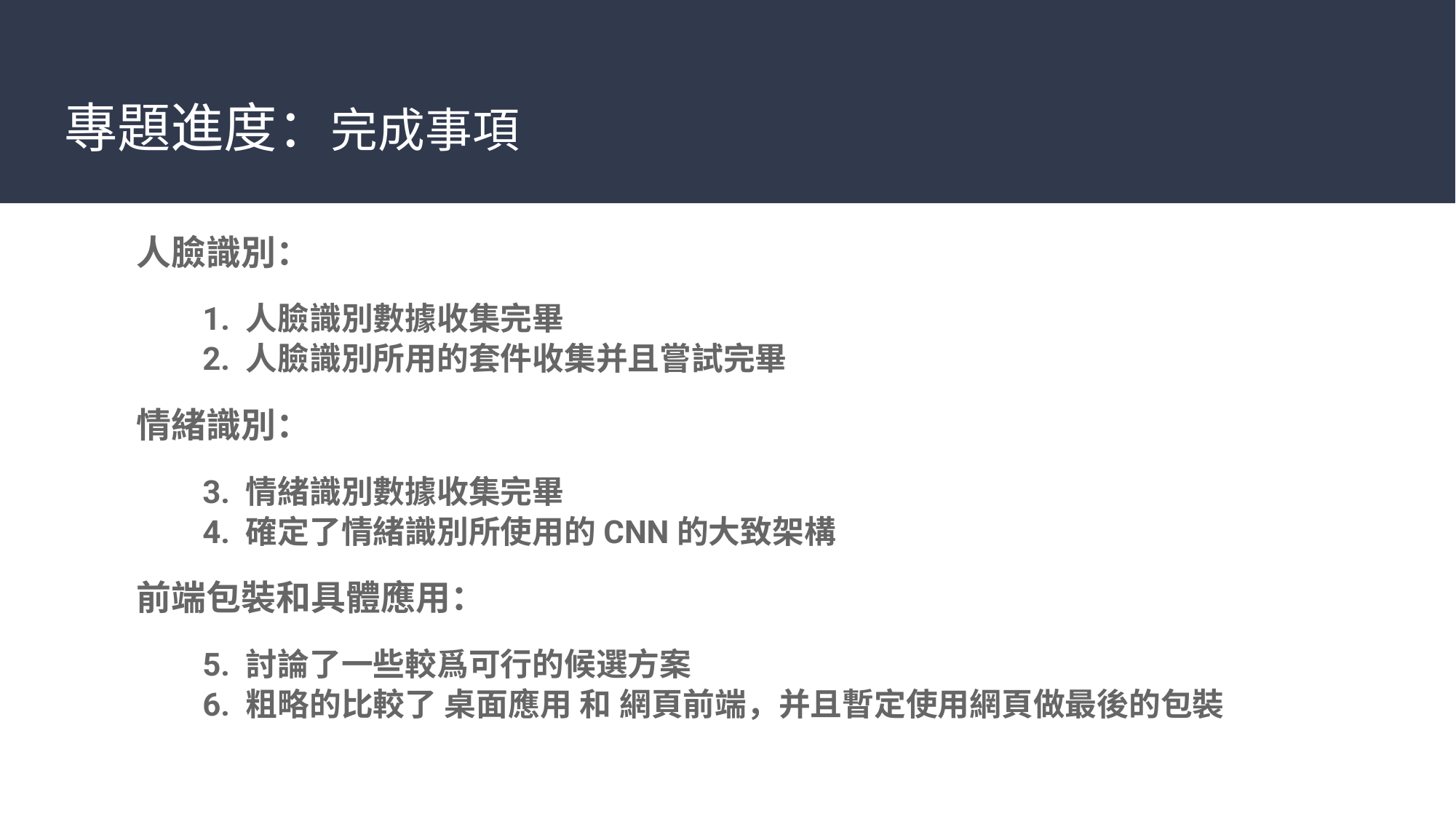

# 專題進度：完成事項
人臉識別：
人臉識別數據收集完畢
人臉識別所用的套件收集并且嘗試完畢
情緒識別：
情緒識別數據收集完畢
確定了情緒識別所使用的CNN的大致架構
前端包裝和具體應用：
討論了一些較爲可行的候選方案
粗略的比較了 桌面應用 和 網頁前端，并且暫定使用網頁做最後的包裝